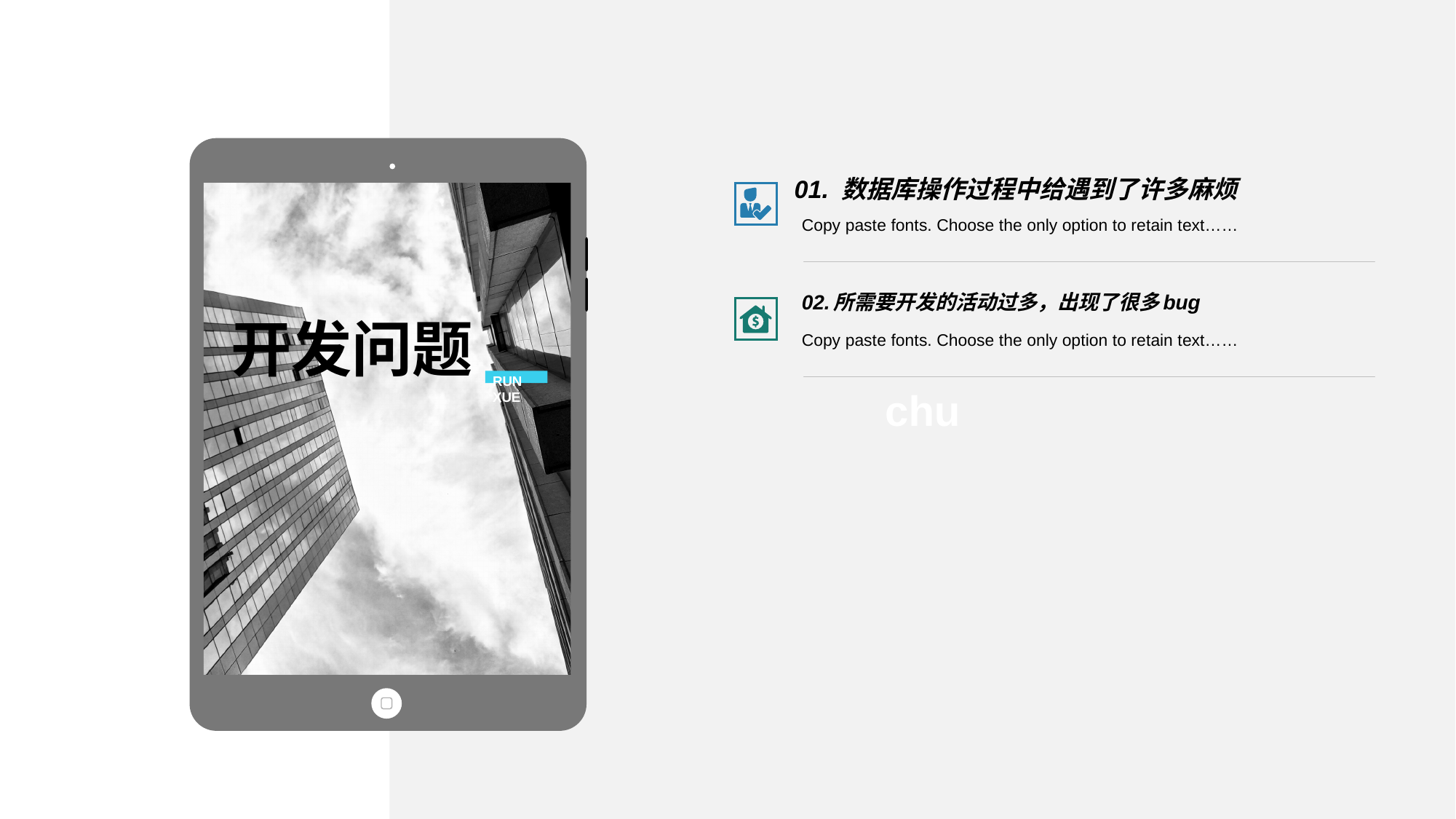

chu

01. 数据库操作过程中给遇到了许多麻烦
Copy paste fonts. Choose the only option to retain text……

02.所需要开发的活动过多，出现了很多bug
Copy paste fonts. Choose the only option to retain text……

开发问题
RUN XUE